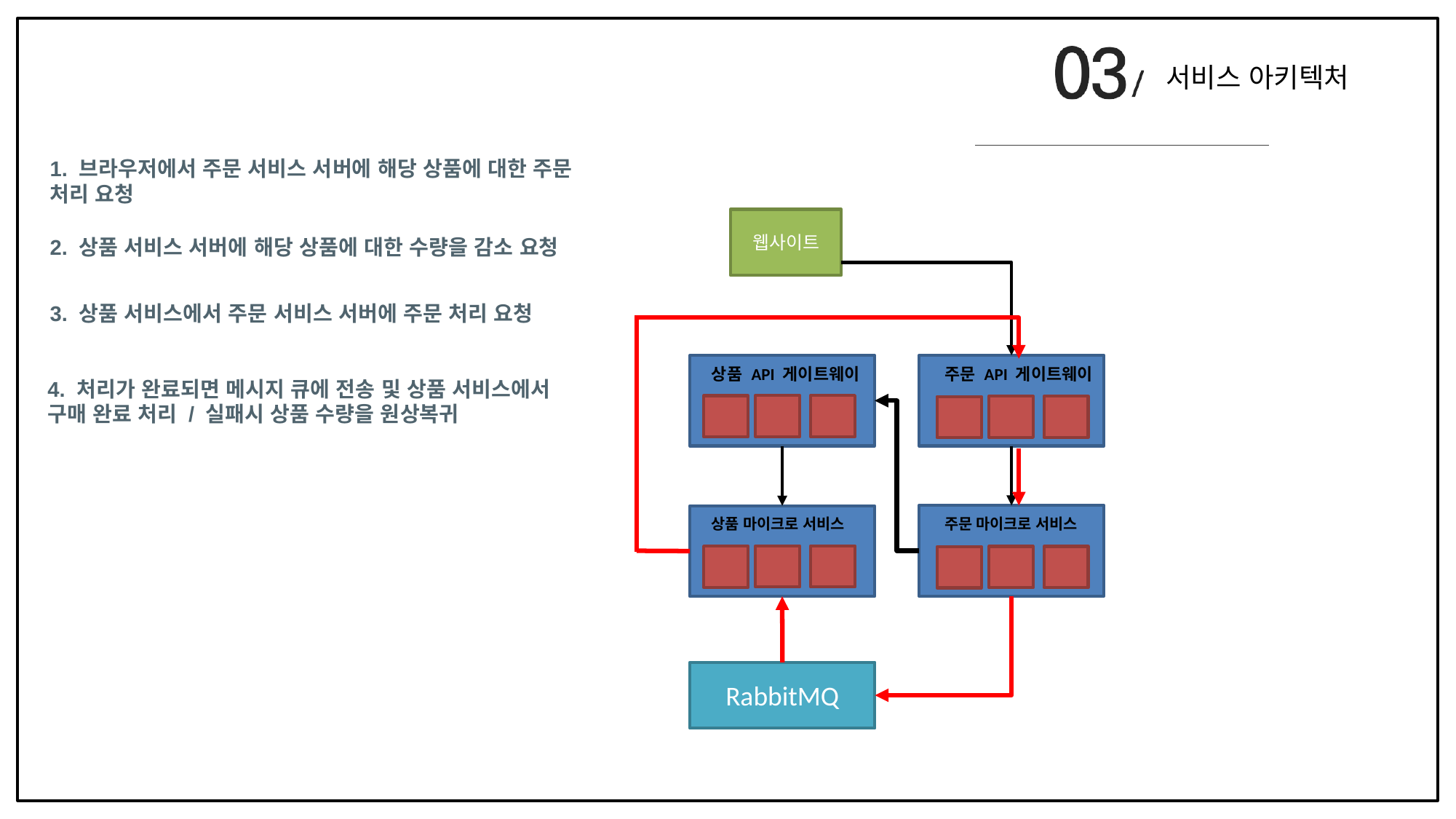

서비스 아키텍처

1. 브라우저에서 주문 서비스 서버에 해당 상품에 대한 주문 처리 요청

2. 상품 서비스 서버에 해당 상품에 대한 수량을 감소 요청

웹사이트

3. 상품 서비스에서 주문 서비스 서버에 주문 처리 요청

4. 처리가 완료되면 메시지 큐에 전송 및 상품 서비스에서 구매 완료 처리 / 실패시 상품 수량을 원상복귀

상품 API 게이트웨이

주문 API 게이트웨이

주문 마이크로 서비스

상품 마이크로 서비스

RabbitMQ